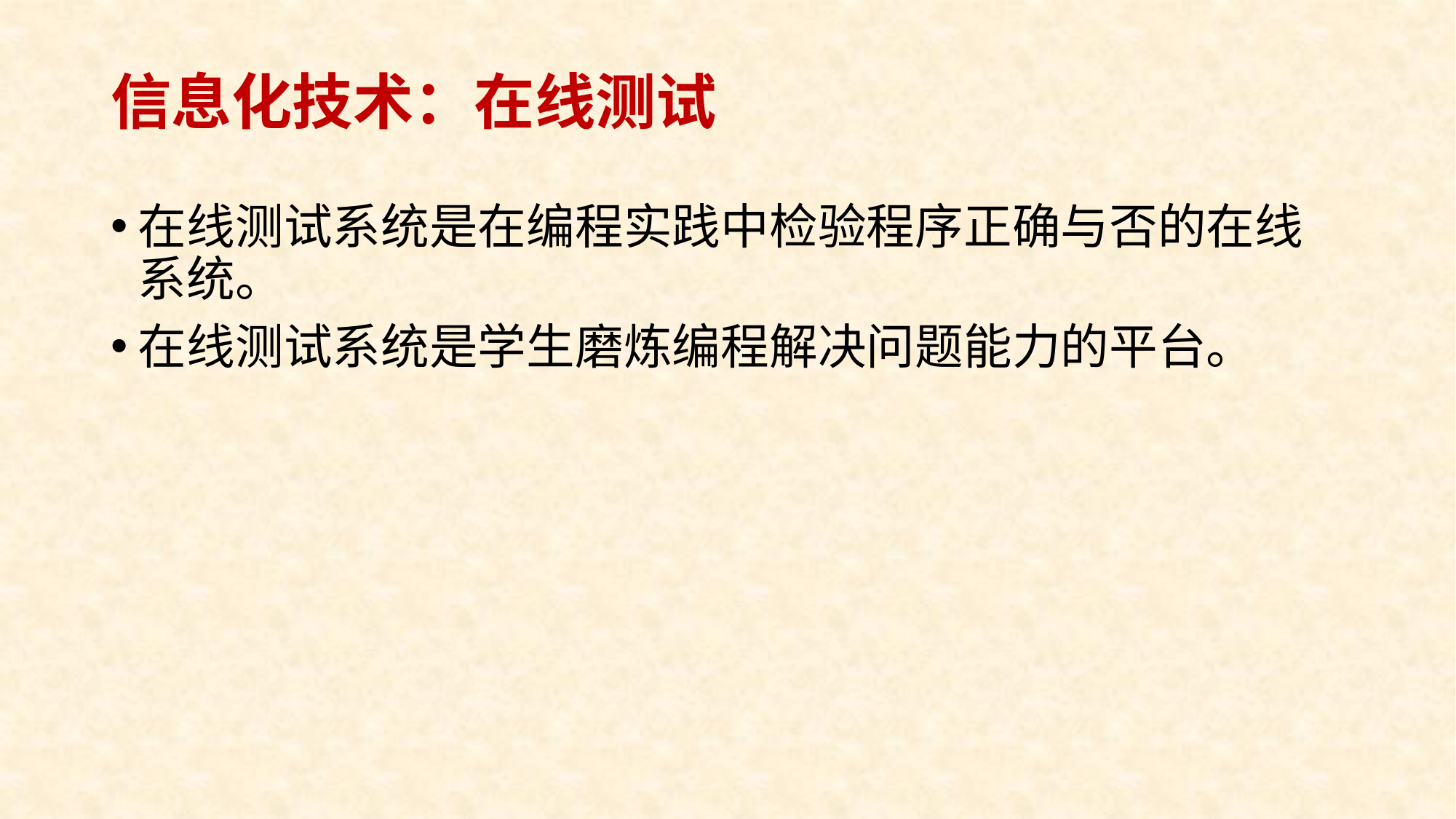

# 信息化技术：在线测试
在线测试系统是在编程实践中检验程序正确与否的在线系统。
在线测试系统是学生磨炼编程解决问题能力的平台。